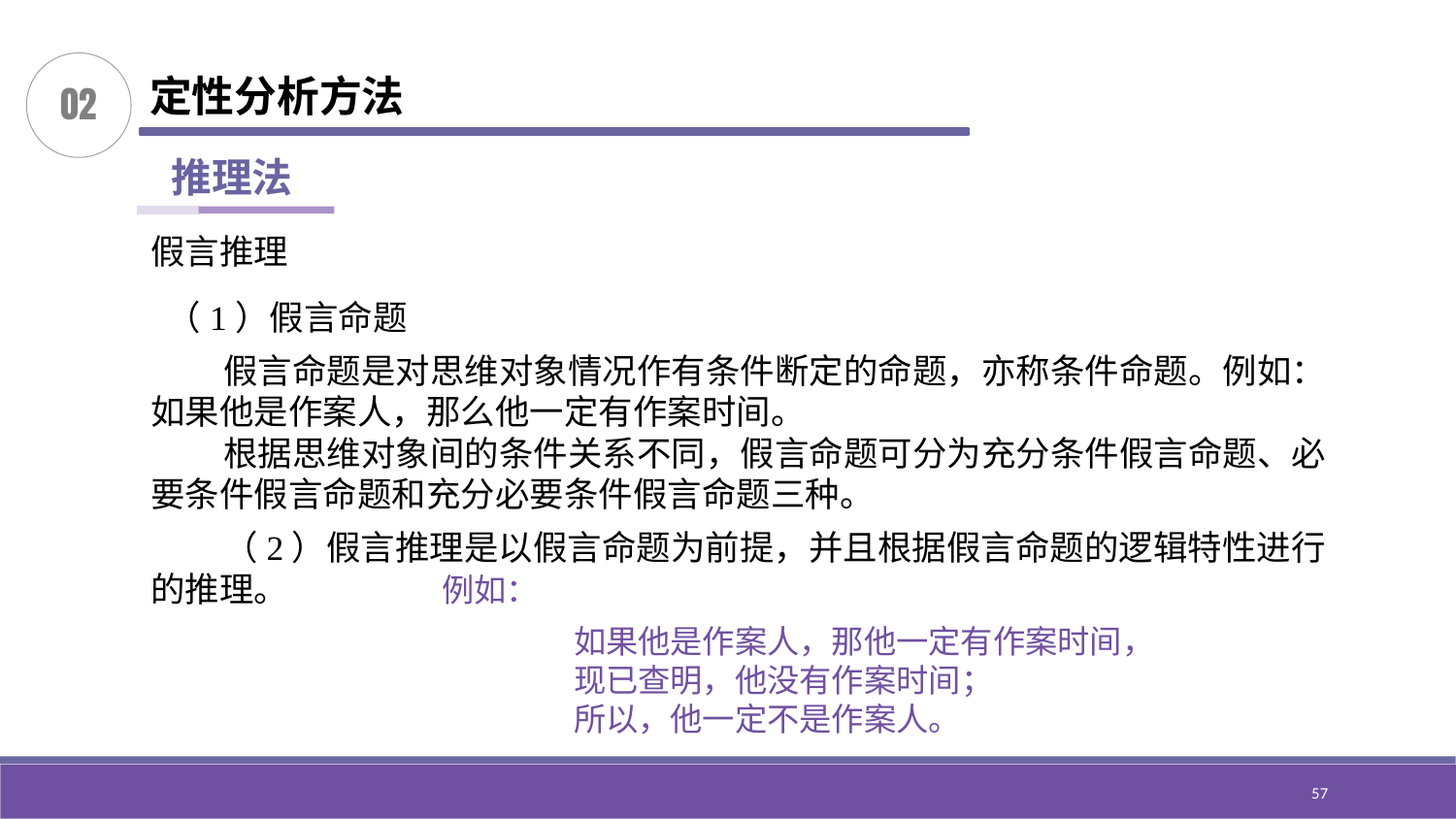

02
定性分析方法

推理法

假言推理
 （1）假言命题
假言命题是对思维对象情况作有条件断定的命题，亦称条件命题。例如：如果他是作案人，那么他一定有作案时间。
根据思维对象间的条件关系不同，假言命题可分为充分条件假言命题、必要条件假言命题和充分必要条件假言命题三种。
（2）假言推理是以假言命题为前提，并且根据假言命题的逻辑特性进行的推理。		例如：
如果他是作案人，那他一定有作案时间，
现已查明，他没有作案时间；
所以，他一定不是作案人。
57